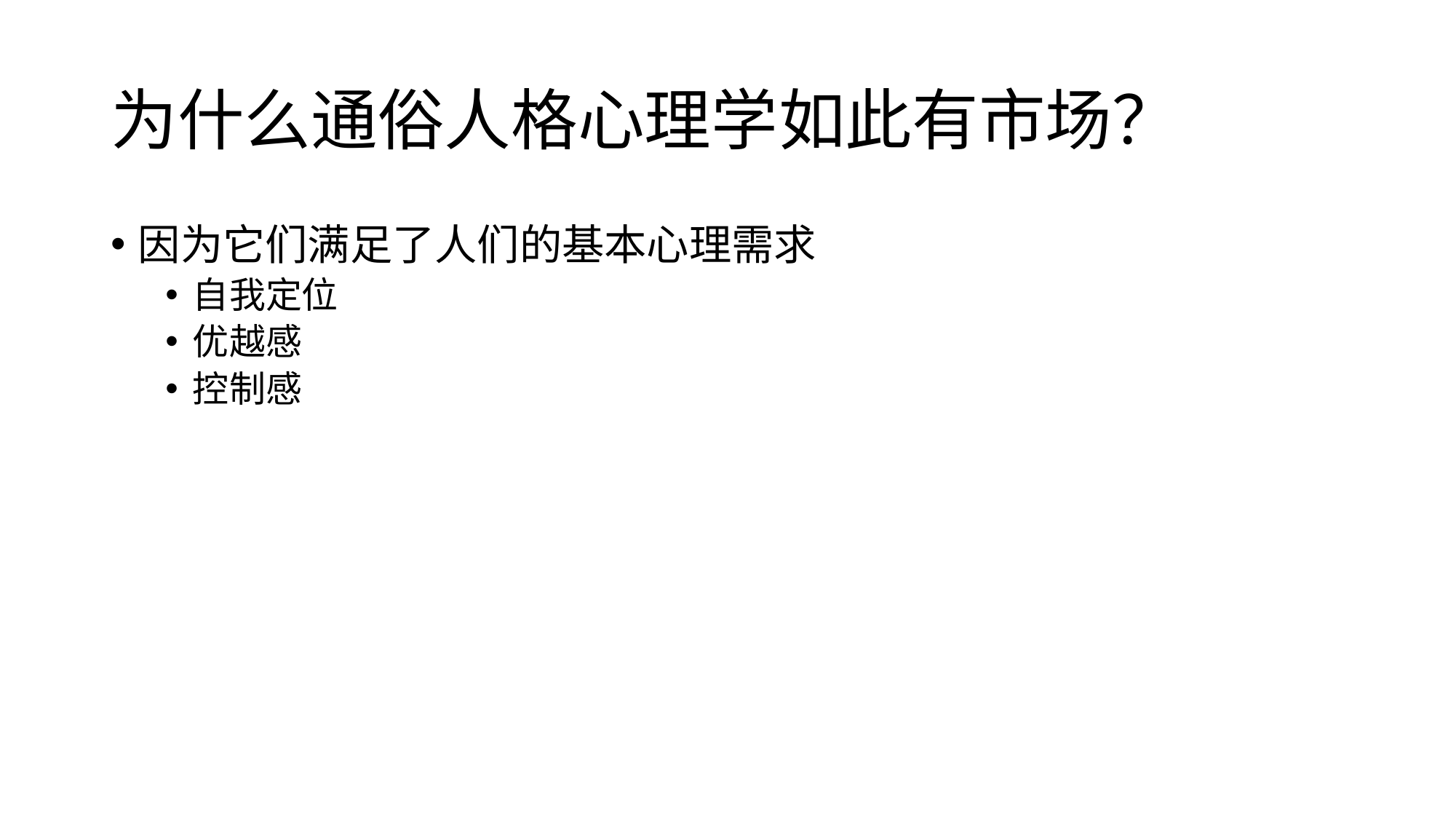

# 为什么通俗人格心理学如此有市场？
因为它们满足了人们的基本心理需求
自我定位
优越感
控制感